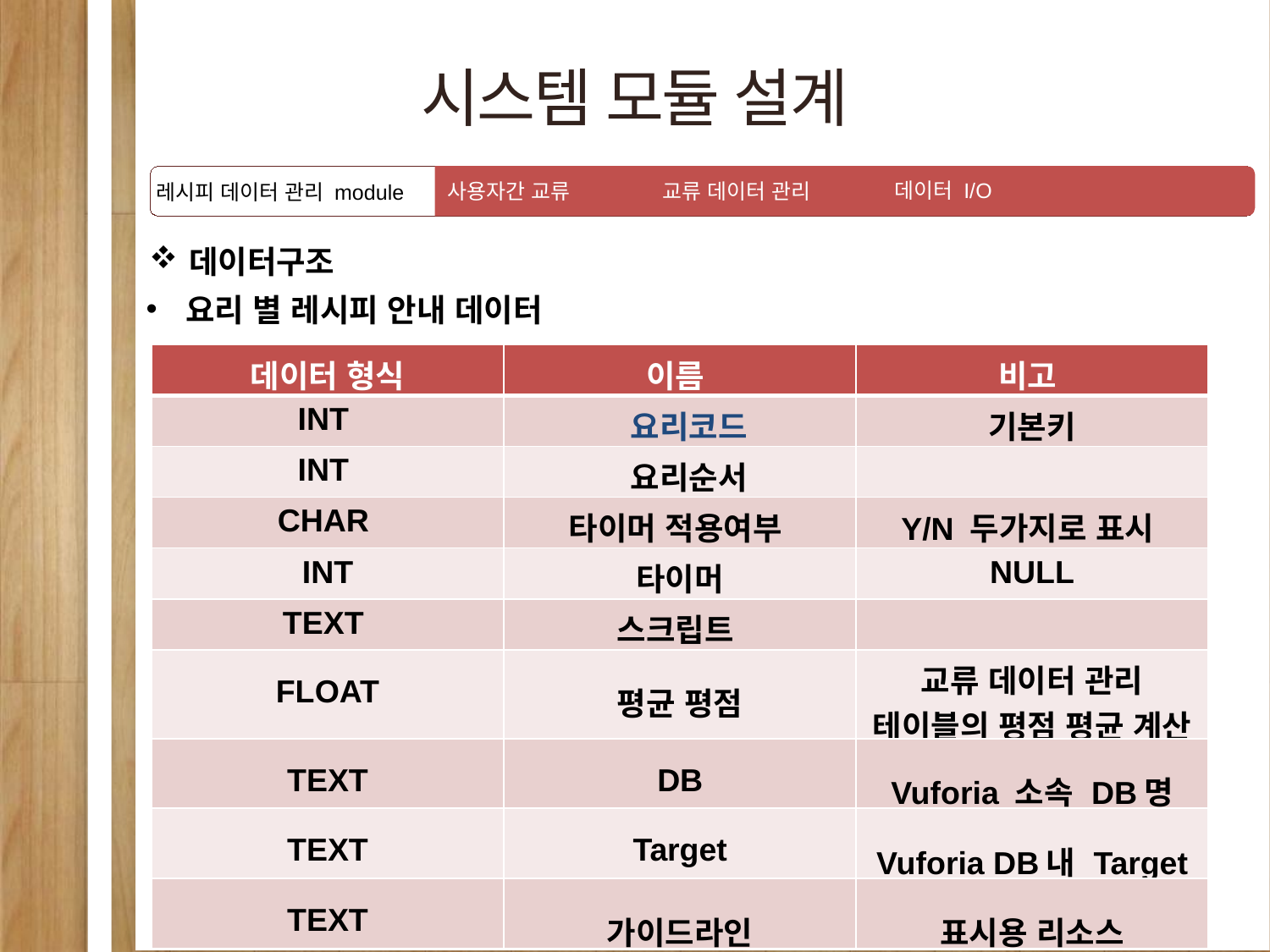

와 s

시스템 모듈 설계

데이터 I/O
사용자간 교류
교류 데이터 관리
레시피 데이터 관리 module

데이터구조
요리 별 레시피 안내 데이터
| 데이터 형식 | 이름 | 비고 |
| --- | --- | --- |
| INT | 요리코드 | 기본키 |
| INT | 요리순서 |  |
| CHAR | 타이머 적용여부 | Y/N 두가지로 표시 |
| INT | 타이머 | NULL |
| TEXT | 스크립트 |  |
| FLOAT | 평균 평점 | 교류 데이터 관리 테이블의 평점 평균 계산 |
| TEXT | DB | Vuforia 소속 DB명 |
| TEXT | Target | Vuforia DB내 Target |
| TEXT | 가이드라인 | 표시용 리소스 |